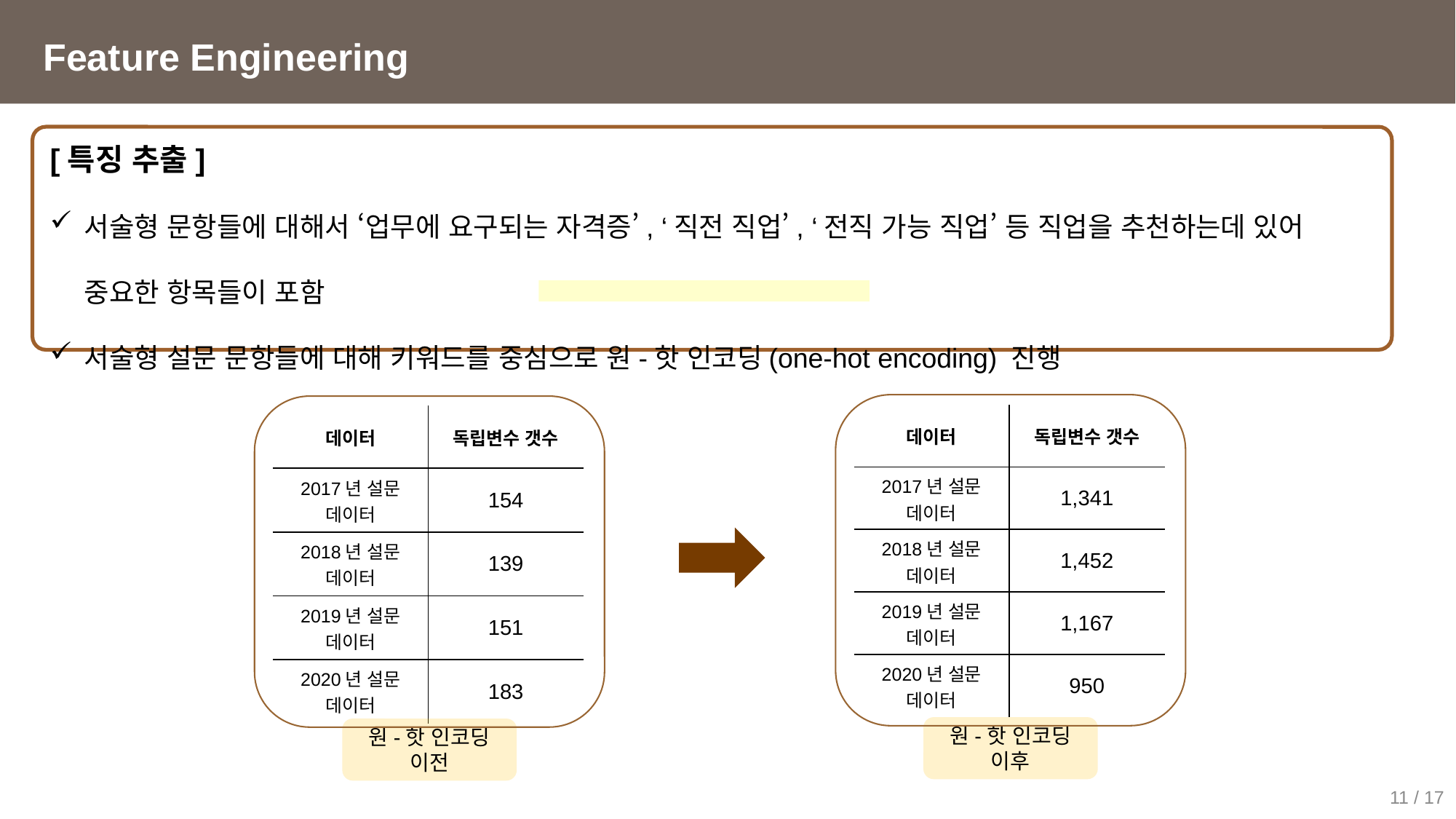

Feature Engineering

[특징 추출]
서술형 문항들에 대해서 ‘업무에 요구되는 자격증’, ‘직전 직업’, ‘전직 가능 직업’ 등 직업을 추천하는데 있어 중요한 항목들이 포함

서술형 설문 문항들에 대해 키워드를 중심으로 원-핫 인코딩(one-hot encoding) 진행

| 데이터 | 독립변수 갯수 |
| --- | --- |
| 2017년 설문 데이터 | 1,341 |
| 2018년 설문 데이터 | 1,452 |
| 2019년 설문 데이터 | 1,167 |
| 2020년 설문 데이터 | 950 |
| 데이터 | 독립변수 갯수 |
| --- | --- |
| 2017년 설문 데이터 | 154 |
| 2018년 설문 데이터 | 139 |
| 2019년 설문 데이터 | 151 |
| 2020년 설문 데이터 | 183 |

원-핫 인코딩 이후
원-핫 인코딩 이전
11 / 17